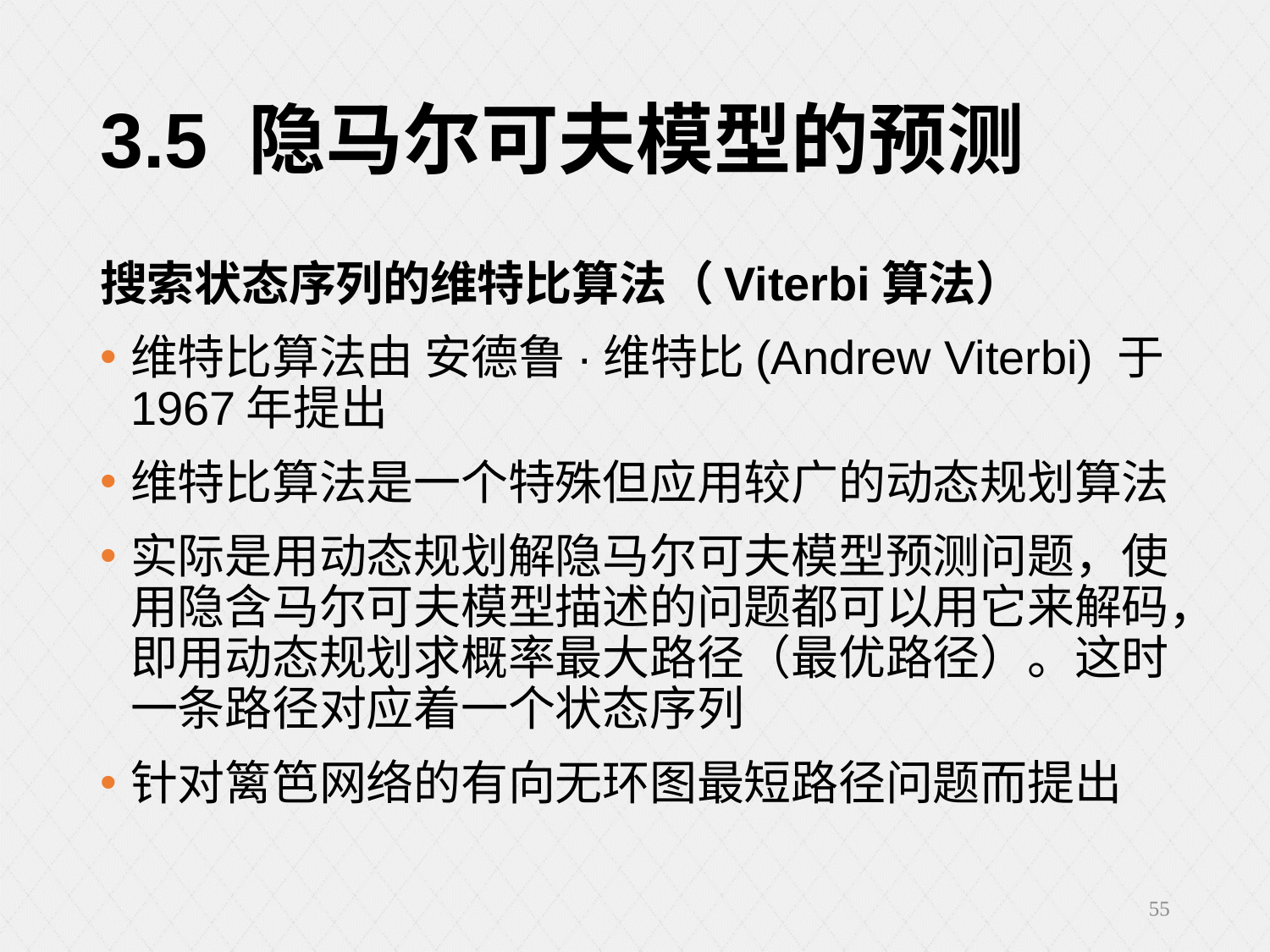

# 3.5 隐马尔可夫模型的预测
搜索状态序列的维特比算法（Viterbi算法）
维特比算法由 安德鲁·维特比(Andrew Viterbi) 于1967年提出
维特比算法是一个特殊但应用较广的动态规划算法
实际是用动态规划解隐马尔可夫模型预测问题，使用隐含马尔可夫模型描述的问题都可以用它来解码，即用动态规划求概率最大路径（最优路径）。这时一条路径对应着一个状态序列
针对篱笆网络的有向无环图最短路径问题而提出

55